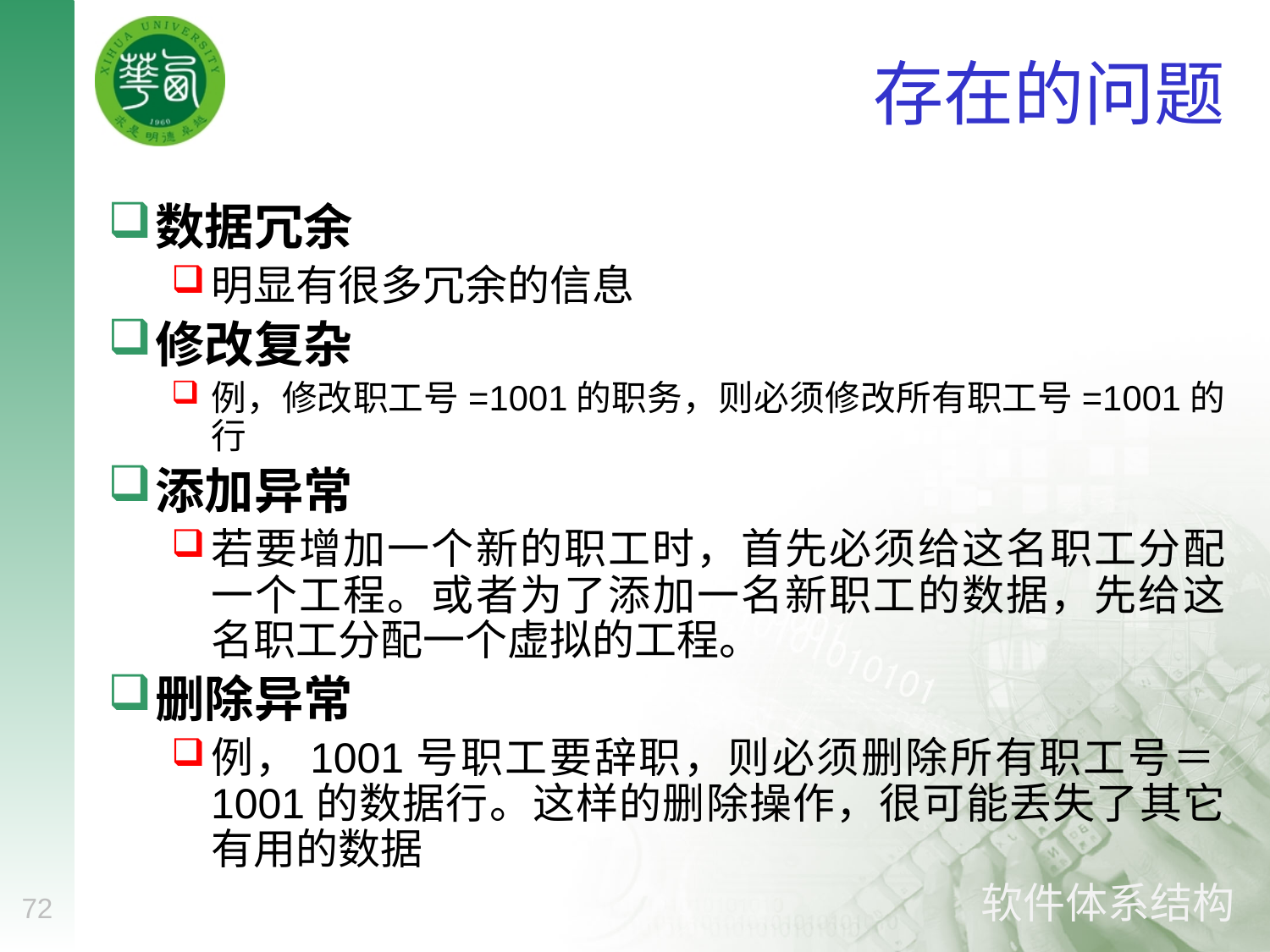

# 存在的问题
数据冗余
明显有很多冗余的信息
修改复杂
例，修改职工号=1001的职务，则必须修改所有职工号=1001的行
添加异常
若要增加一个新的职工时，首先必须给这名职工分配一个工程。或者为了添加一名新职工的数据，先给这名职工分配一个虚拟的工程。
删除异常
例，1001号职工要辞职，则必须删除所有职工号＝1001的数据行。这样的删除操作，很可能丢失了其它有用的数据
72